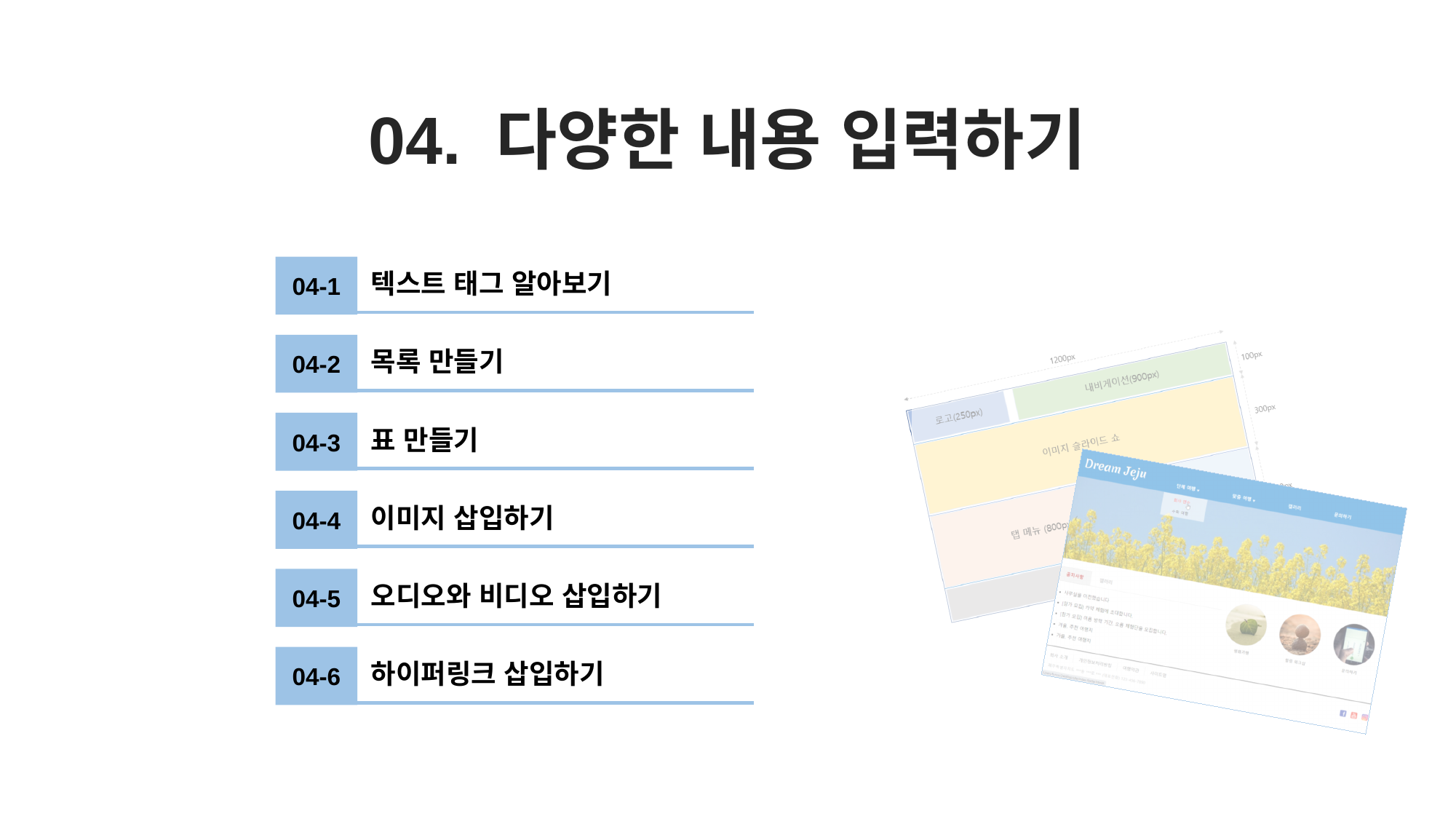

# 04. 다양한 내용 입력하기
04-1
텍스트 태그 알아보기
04-2
목록 만들기
04-3
표 만들기
04-4
이미지 삽입하기
04-5
오디오와 비디오 삽입하기
04-6
하이퍼링크 삽입하기